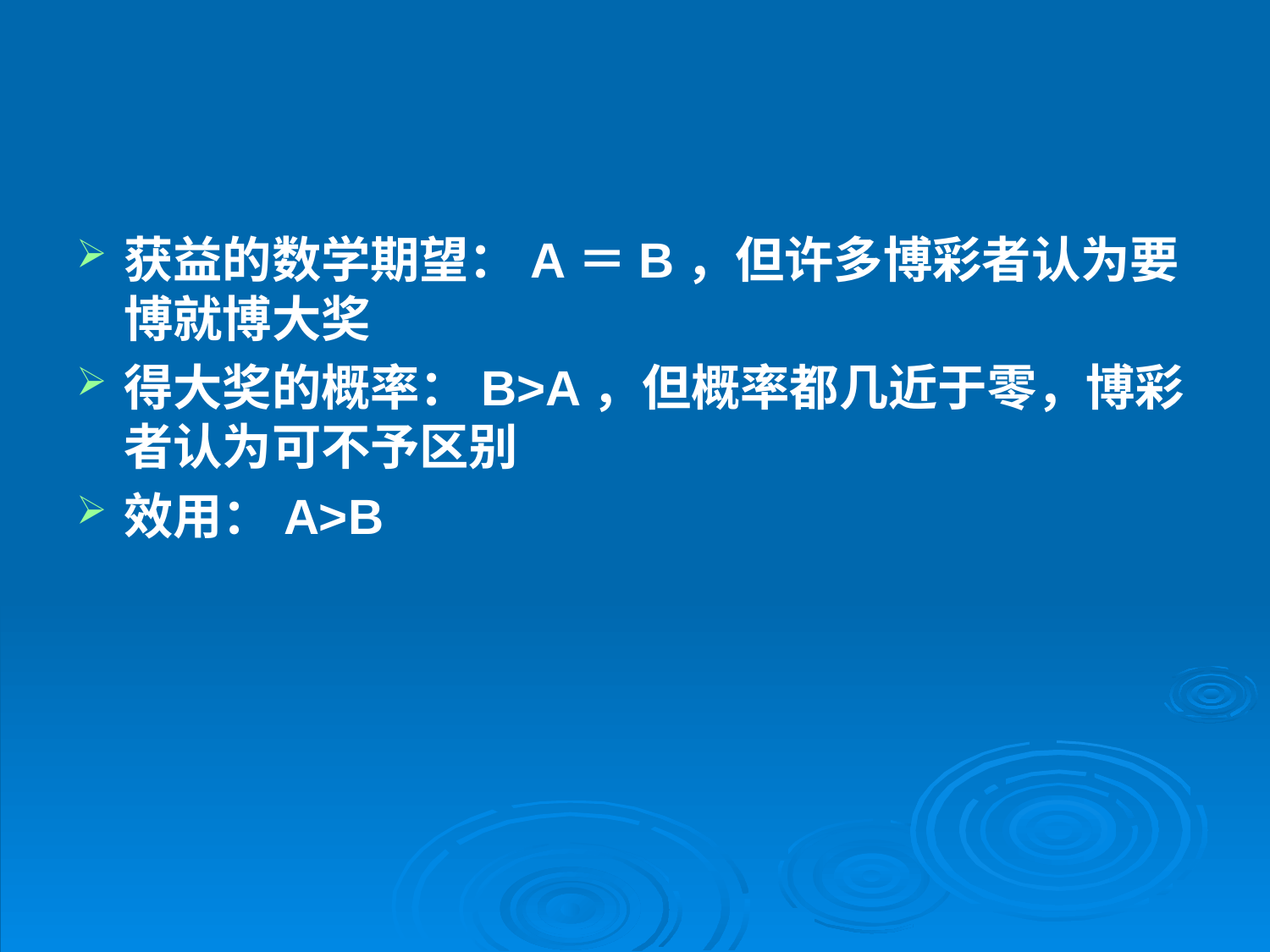

#
获益的数学期望：A＝B，但许多博彩者认为要博就博大奖
得大奖的概率：B>A，但概率都几近于零，博彩者认为可不予区别
效用：A>B